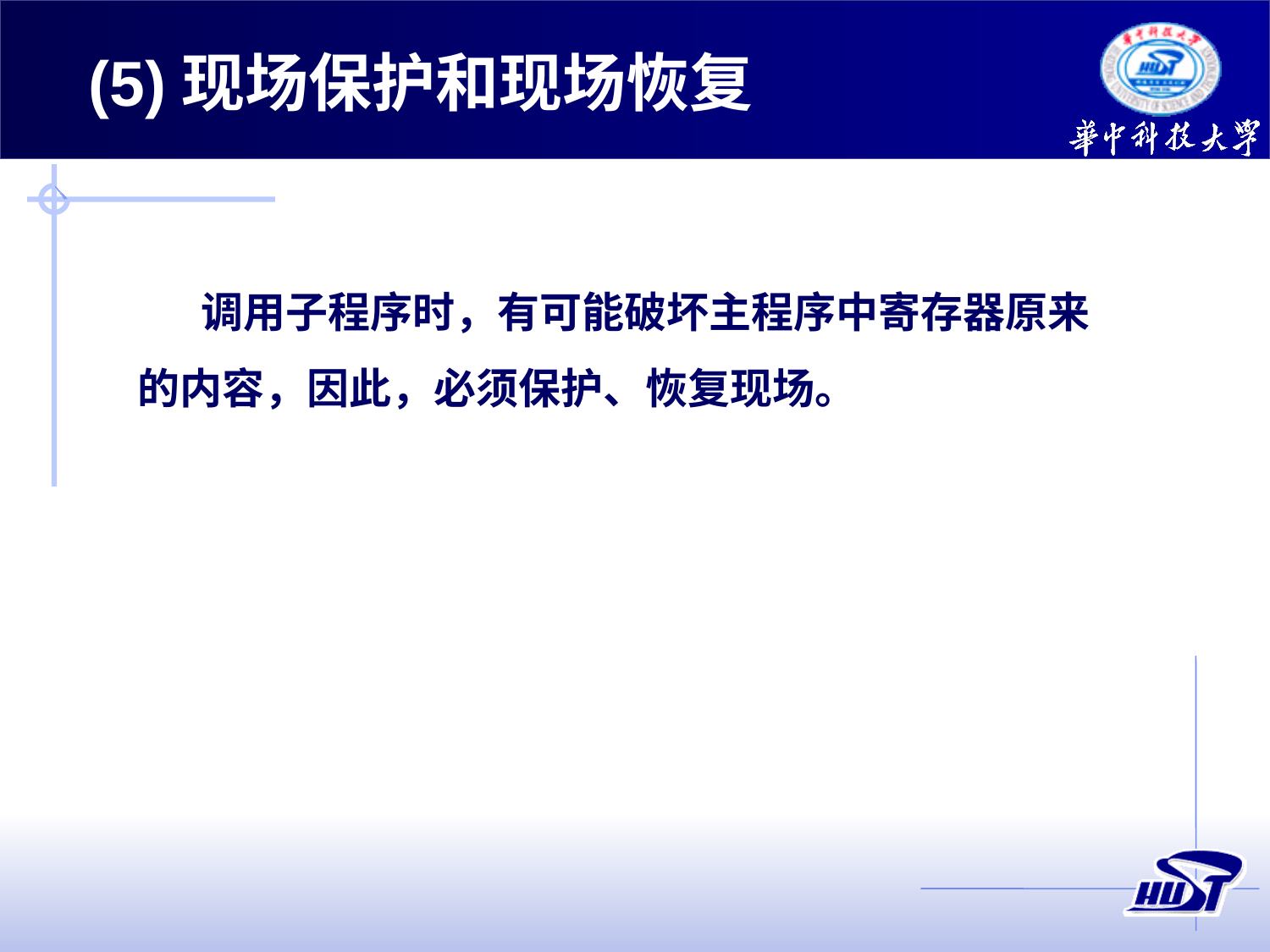

(5)现场保护和现场恢复
调用子程序时，有可能破坏主程序中寄存器原来的内容，因此，必须保护、恢复现场。